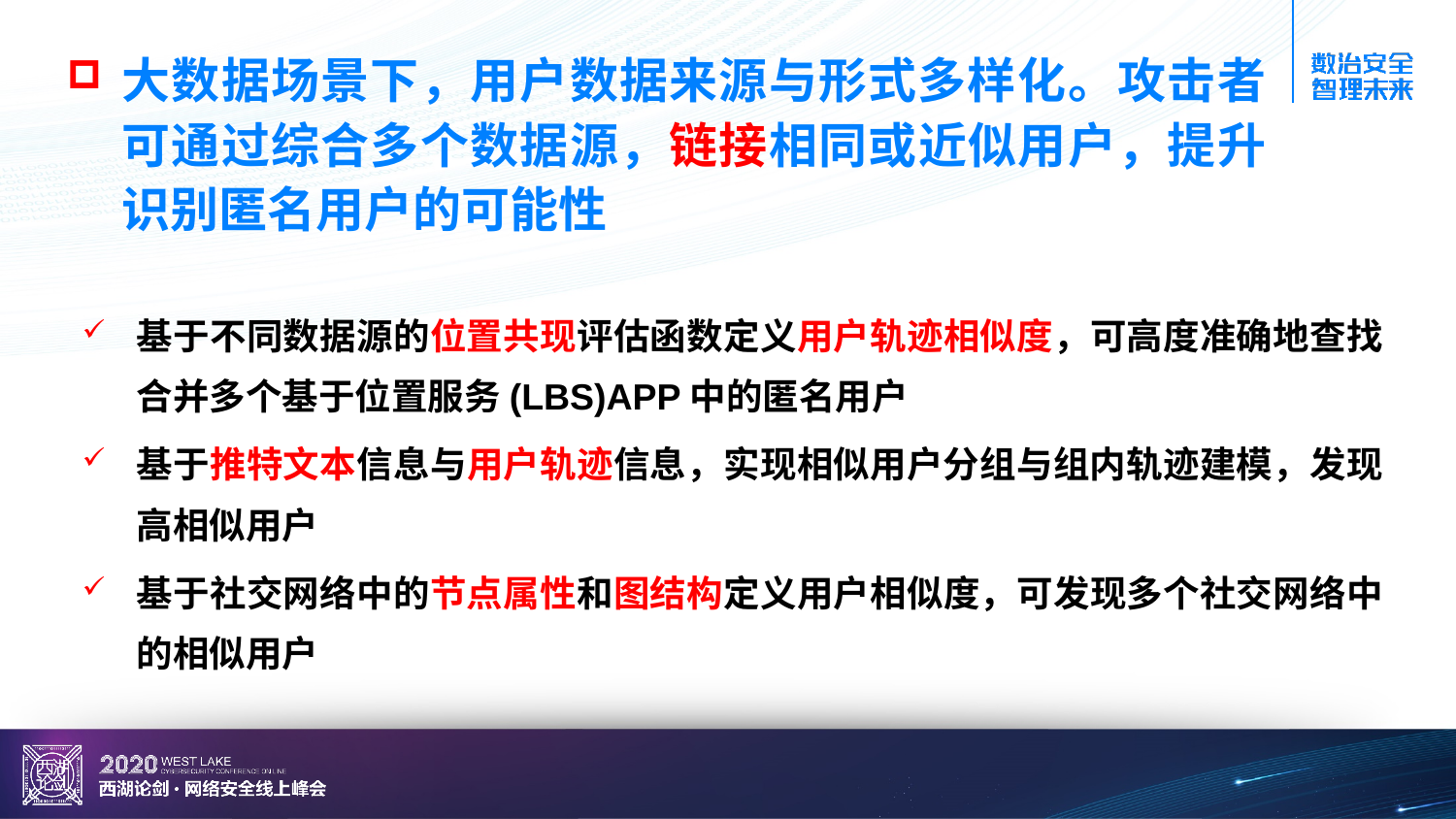

大数据场景下，用户数据来源与形式多样化。攻击者可通过综合多个数据源，链接相同或近似用户，提升识别匿名用户的可能性
基于不同数据源的位置共现评估函数定义用户轨迹相似度，可高度准确地查找合并多个基于位置服务(LBS)APP中的匿名用户
基于推特文本信息与用户轨迹信息，实现相似用户分组与组内轨迹建模，发现高相似用户
基于社交网络中的节点属性和图结构定义用户相似度，可发现多个社交网络中的相似用户